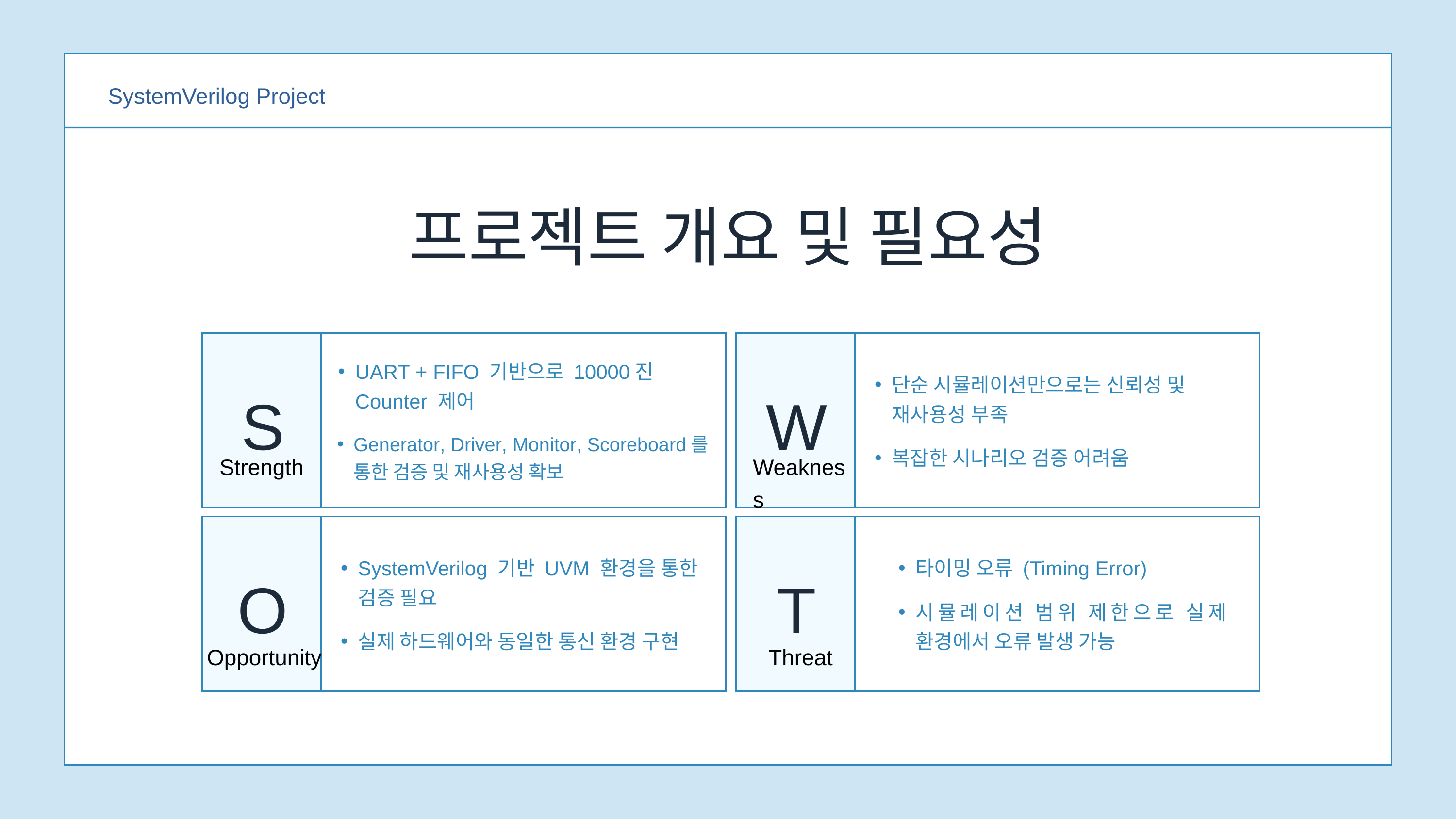

SystemVerilog Project

프로젝트 개요 및 필요성

UART + FIFO 기반으로 10000진 Counter 제어

Generator, Driver, Monitor, Scoreboard를 통한 검증 및 재사용성 확보
단순 시뮬레이션만으로는 신뢰성 및 재사용성 부족

복잡한 시나리오 검증 어려움
S
W
Strength
Weakness

SystemVerilog 기반 UVM 환경을 통한 검증 필요

실제 하드웨어와 동일한 통신 환경 구현
타이밍 오류 (Timing Error)

시뮬레이션 범위 제한으로 실제 환경에서 오류 발생 가능
O
T
Opportunity
Threat